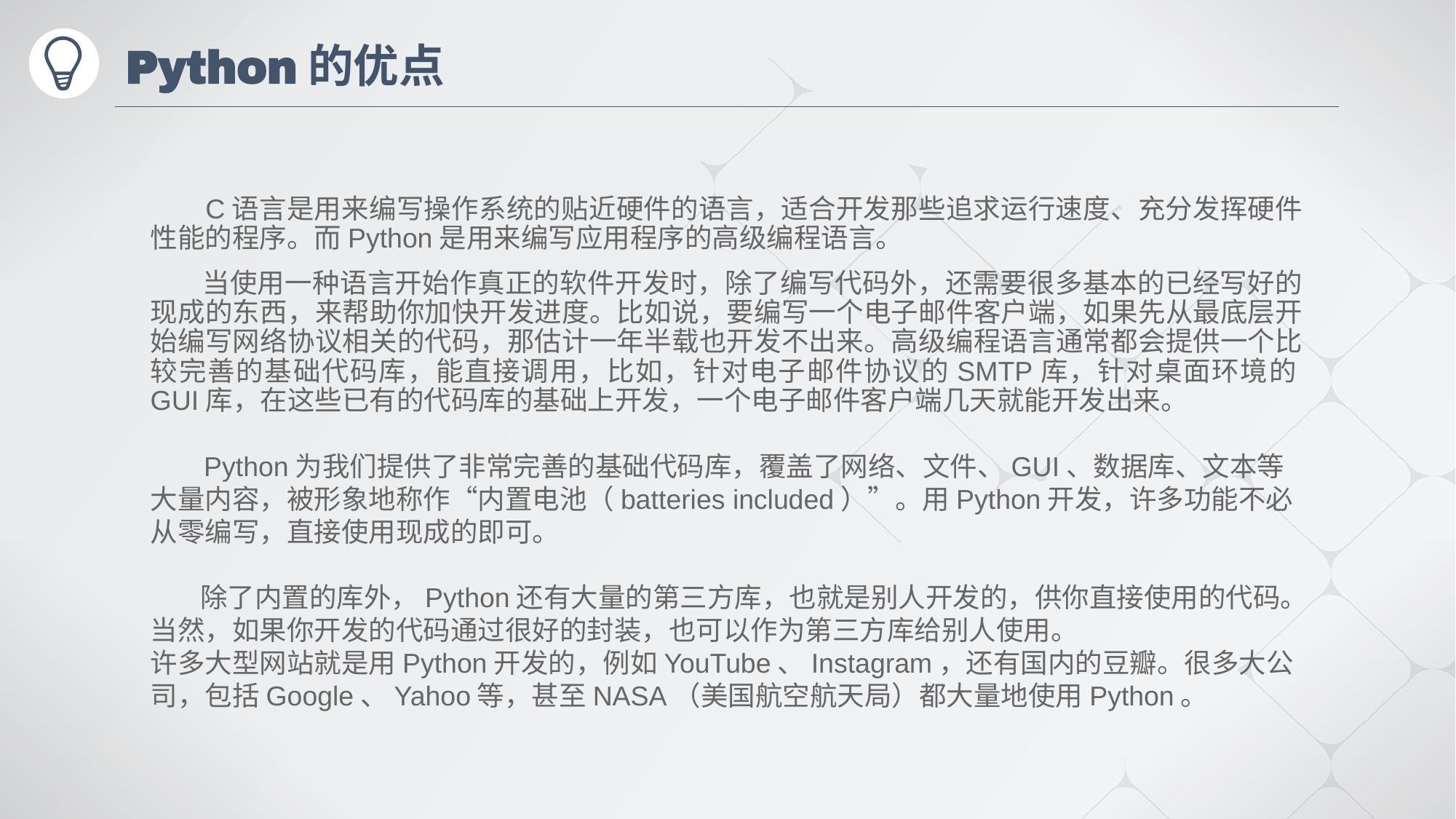

# Python的优点
       C语言是用来编写操作系统的贴近硬件的语言，适合开发那些追求运行速度、充分发挥硬件性能的程序。而Python是用来编写应用程序的高级编程语言。
       当使用一种语言开始作真正的软件开发时，除了编写代码外，还需要很多基本的已经写好的现成的东西，来帮助你加快开发进度。比如说，要编写一个电子邮件客户端，如果先从最底层开始编写网络协议相关的代码，那估计一年半载也开发不出来。高级编程语言通常都会提供一个比较完善的基础代码库，能直接调用，比如，针对电子邮件协议的SMTP库，针对桌面环境的GUI库，在这些已有的代码库的基础上开发，一个电子邮件客户端几天就能开发出来。

       Python为我们提供了非常完善的基础代码库，覆盖了网络、文件、GUI、数据库、文本等大量内容，被形象地称作“内置电池（batteries included）”。用Python开发，许多功能不必从零编写，直接使用现成的即可。

       除了内置的库外，Python还有大量的第三方库，也就是别人开发的，供你直接使用的代码。当然，如果你开发的代码通过很好的封装，也可以作为第三方库给别人使用。
许多大型网站就是用Python开发的，例如YouTube、Instagram，还有国内的豆瓣。很多大公司，包括Google、Yahoo等，甚至NASA（美国航空航天局）都大量地使用Python。